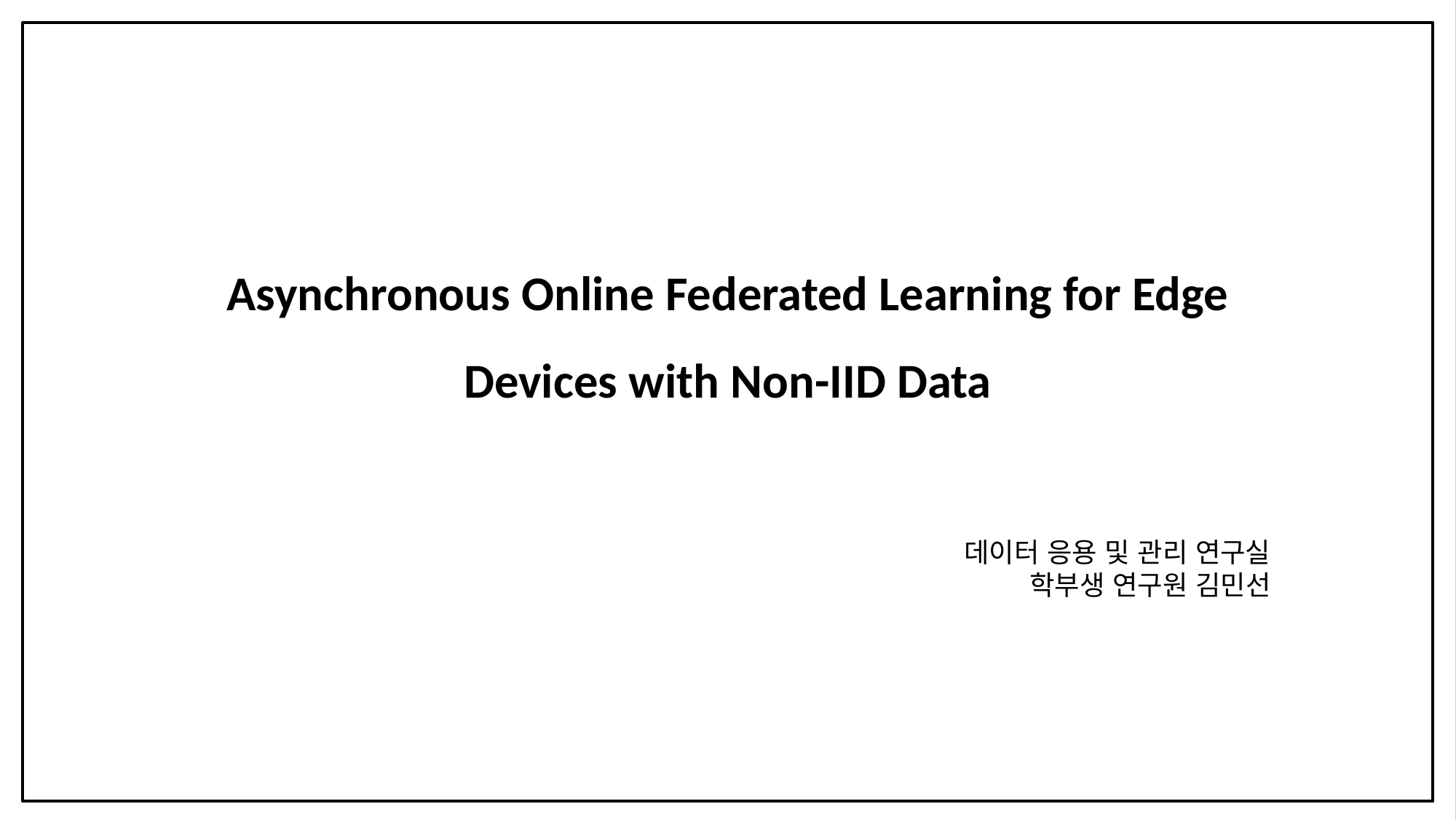

# Asynchronous Online Federated Learning for Edge Devices with Non-IID Data
데이터 응용 및 관리 연구실
학부생 연구원 김민선